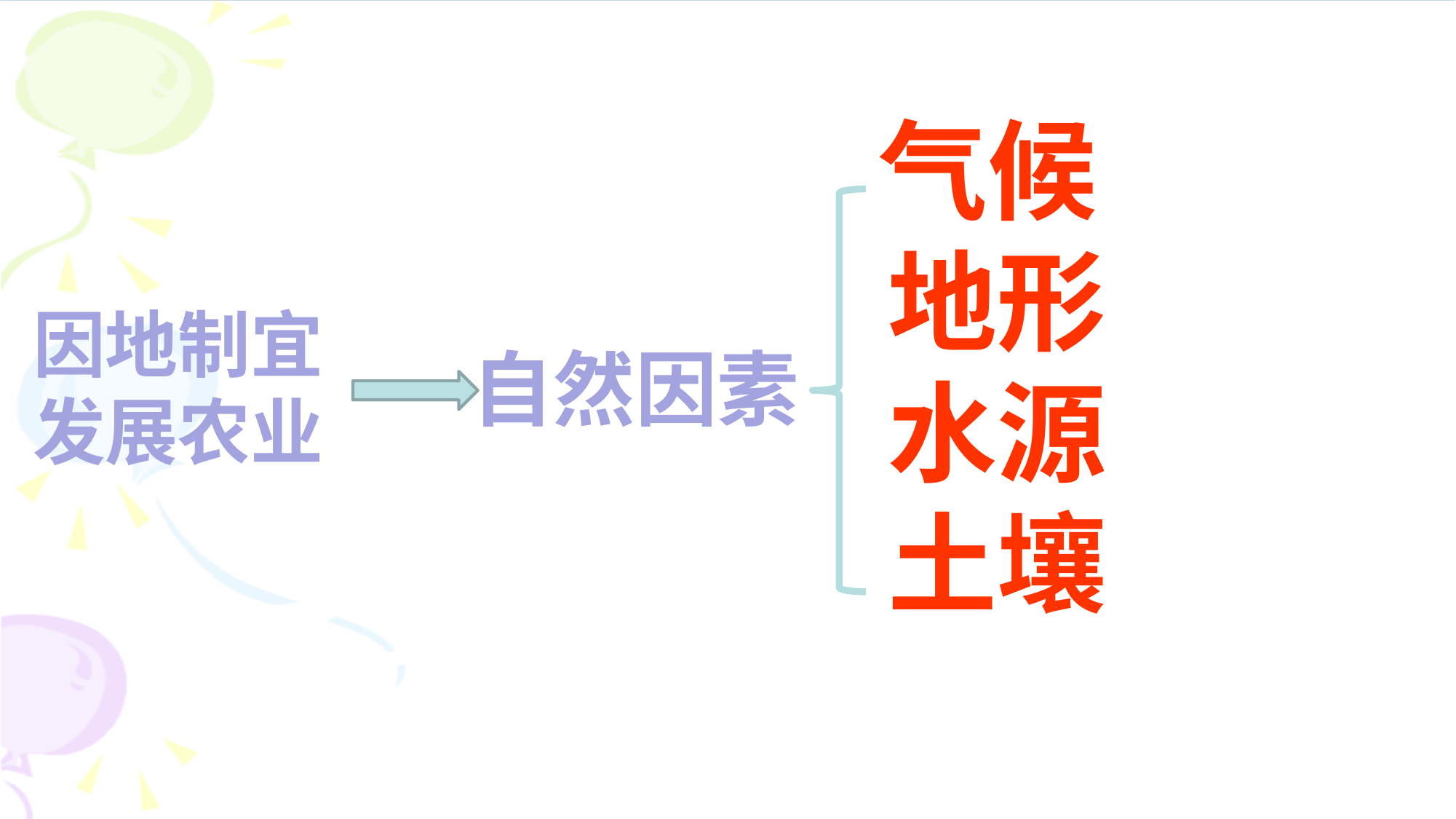

气候

地形
因地制宜
发展农业
自然因素
水源

土壤